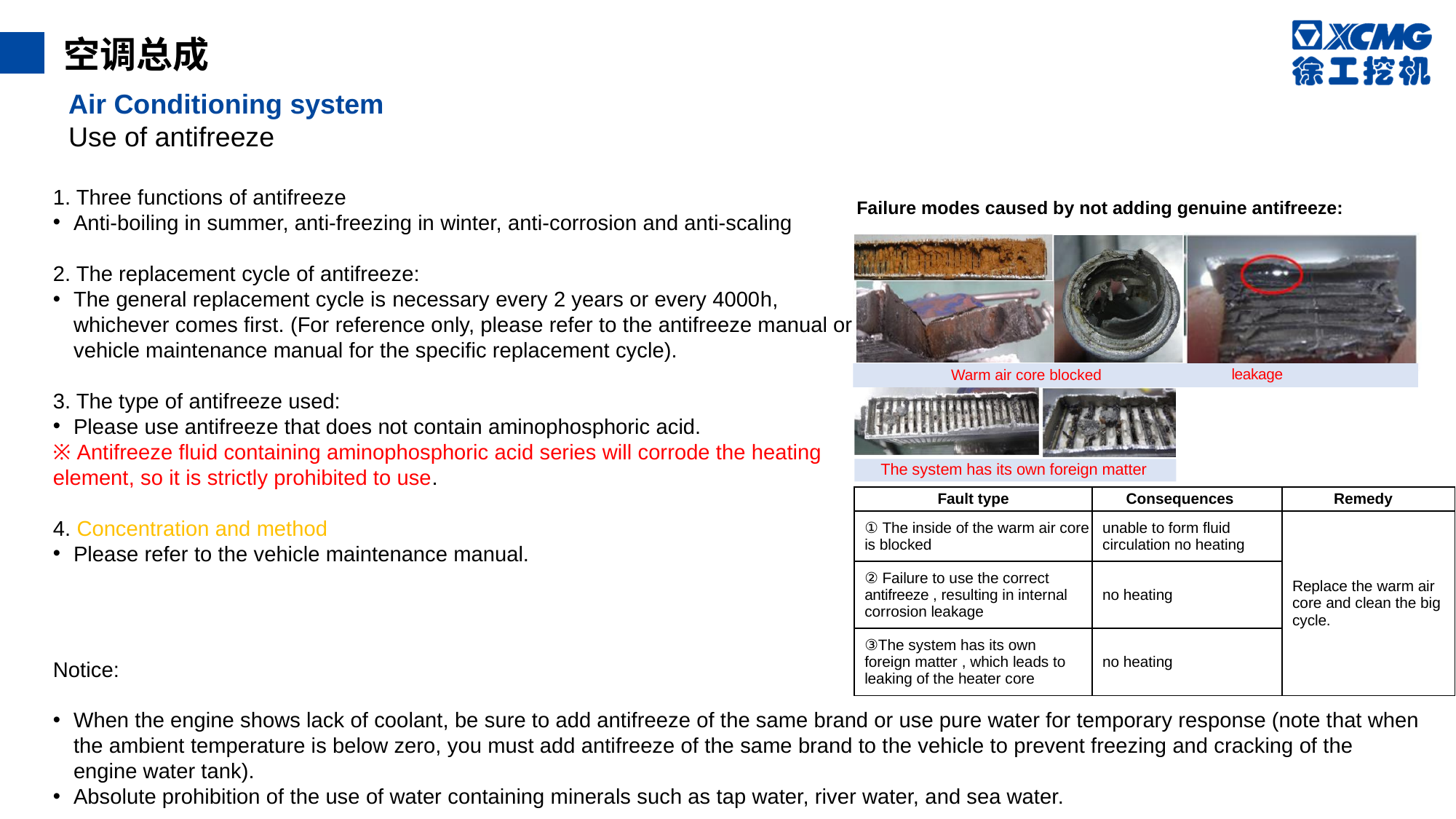

空调总成

Air Conditioning system
Use of antifreeze
1. Three functions of antifreeze
Anti-boiling in summer, anti-freezing in winter, anti-corrosion and anti-scaling

2. The replacement cycle of antifreeze:
The general replacement cycle is necessary every 2 years or every 4000h, whichever comes first. (For reference only, please refer to the antifreeze manual or vehicle maintenance manual for the specific replacement cycle).

3. The type of antifreeze used:
Please use antifreeze that does not contain aminophosphoric acid.
※ Antifreeze fluid containing aminophosphoric acid series will corrode the heating element, so it is strictly prohibited to use.

4. Concentration and method
Please refer to the vehicle maintenance manual.
Failure modes caused by not adding genuine antifreeze:

                                                              leakage
Warm air core blocked

The system has its own foreign matter
| Fault type | Consequences | Remedy |
| --- | --- | --- |
| ① The inside of the warm air core is blocked | unable to form fluid circulation no heating | Replace the warm air core and clean the big cycle. |
| ② Failure to use the correct antifreeze , resulting in internal corrosion leakage | no heating |  |
| ③The system has its own foreign matter , which leads to leaking of the heater core | no heating |  |

Notice:

When the engine shows lack of coolant, be sure to add antifreeze of the same brand or use pure water for temporary response (note that when the ambient temperature is below zero, you must add antifreeze of the same brand to the vehicle to prevent freezing and cracking of the engine water tank).
Absolute prohibition of the use of water containing minerals such as tap water, river water, and sea water.